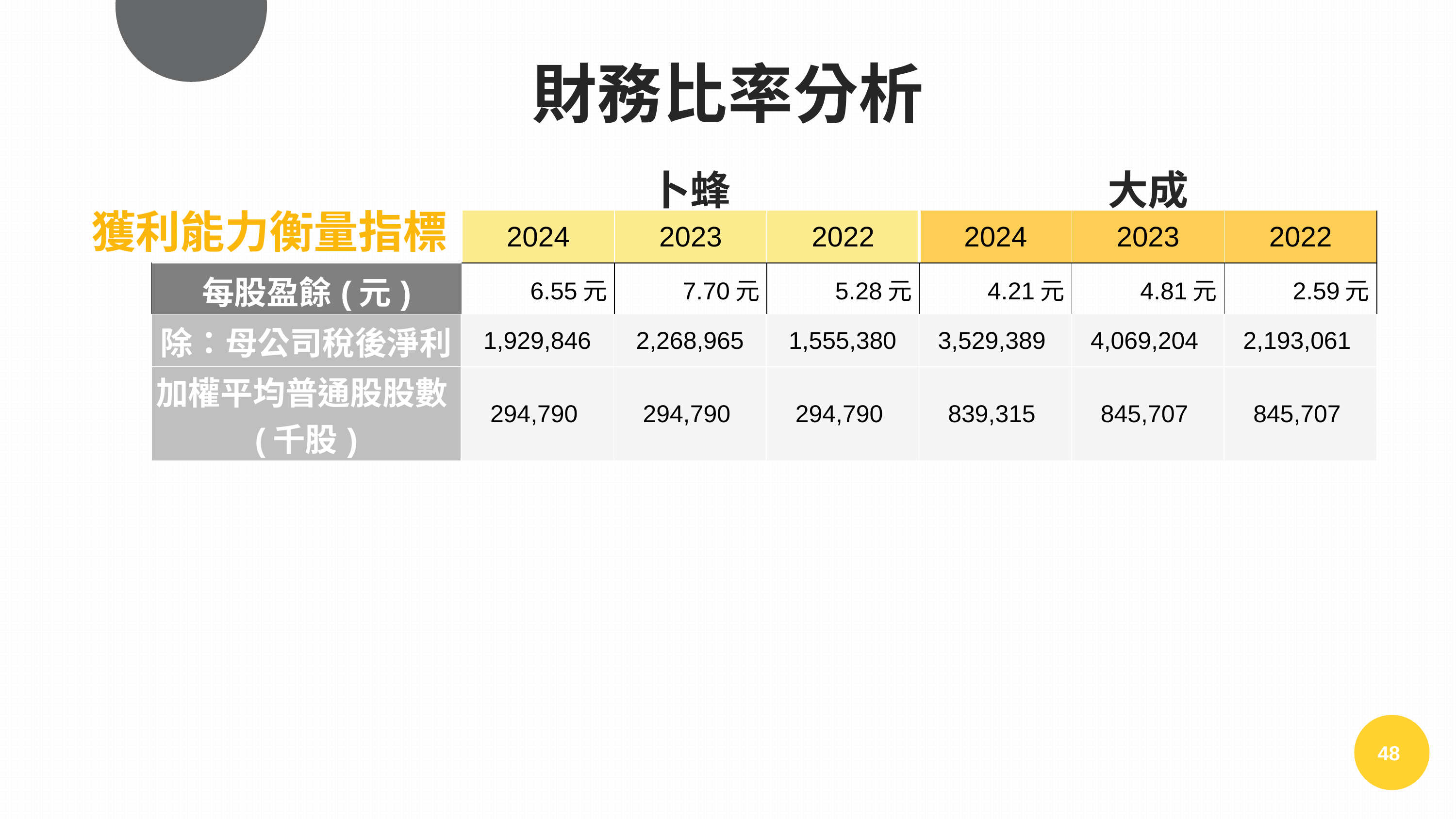

財務比率分析
|  | 卜蜂 |  |  | 大成 |  |  |
| --- | --- | --- | --- | --- | --- | --- |
|  | 2024 | 2023 | 2022 | 2024 | 2023 | 2022 |
| 每股盈餘(元) | 6.55元 | 7.70元 | 5.28元 | 4.21元 | 4.81元 | 2.59元 |
獲利能力衡量指標
| 除：母公司稅後淨利 | 1,929,846 | 2,268,965 | 1,555,380 | 3,529,389 | 4,069,204 | 2,193,061 |
| --- | --- | --- | --- | --- | --- | --- |
| 加權平均普通股股數(千股) | 294,790 | 294,790 | 294,790 | 839,315 | 845,707 | 845,707 |

48